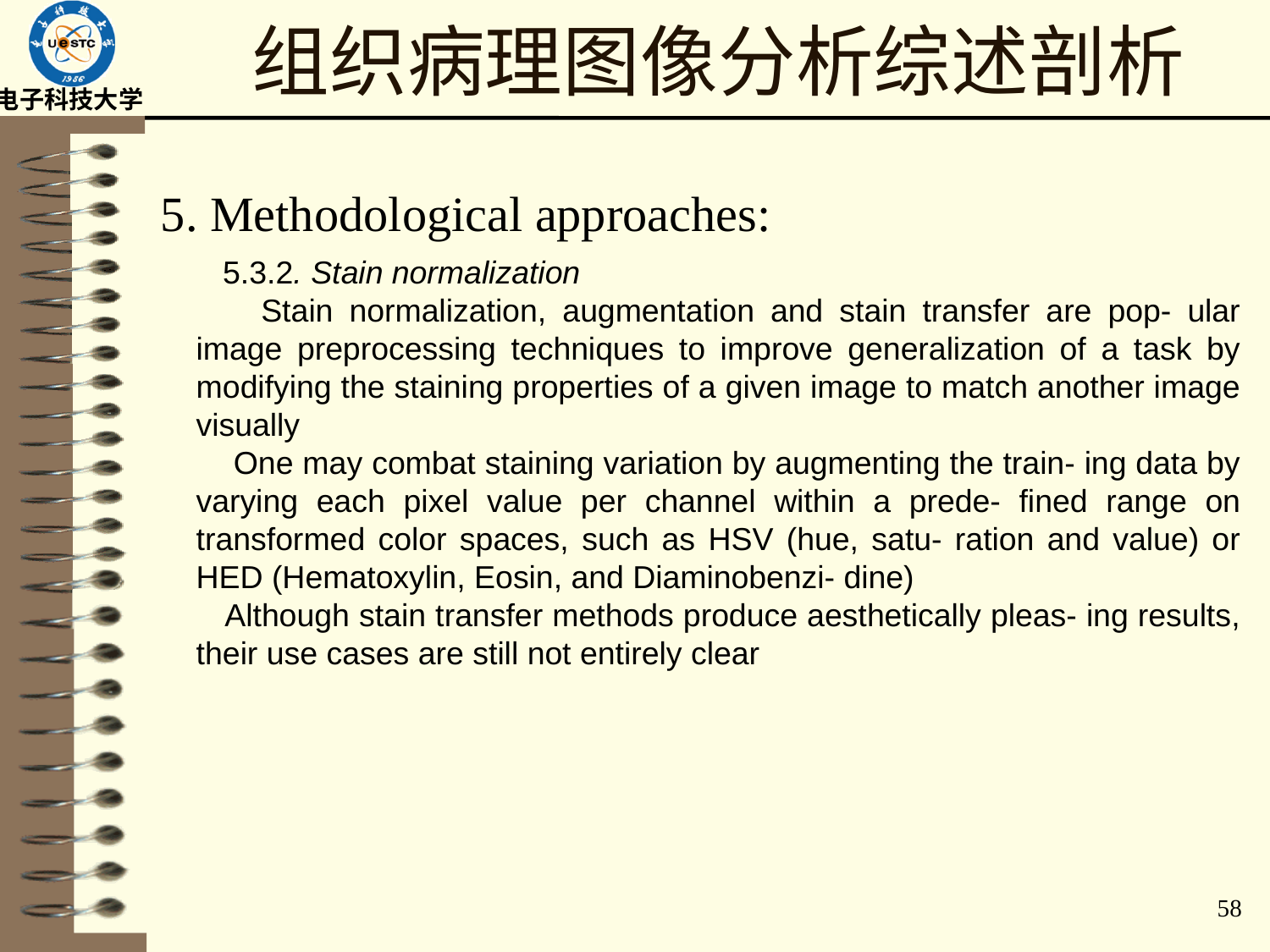

# 组织病理图像分析综述剖析
5. Methodological approaches:

   5.3.2. Stain normalization
    Stain normalization, augmentation and stain transfer are pop- ular image preprocessing techniques to improve generalization of a task by modifying the staining properties of a given image to match another image visually
    One may combat staining variation by augmenting the train- ing data by varying each pixel value per channel within a prede- fined range on transformed color spaces, such as HSV (hue, satu- ration and value) or HED (Hematoxylin, Eosin, and Diaminobenzi- dine)
   Although stain transfer methods produce aesthetically pleas- ing results, their use cases are still not entirely clear
58